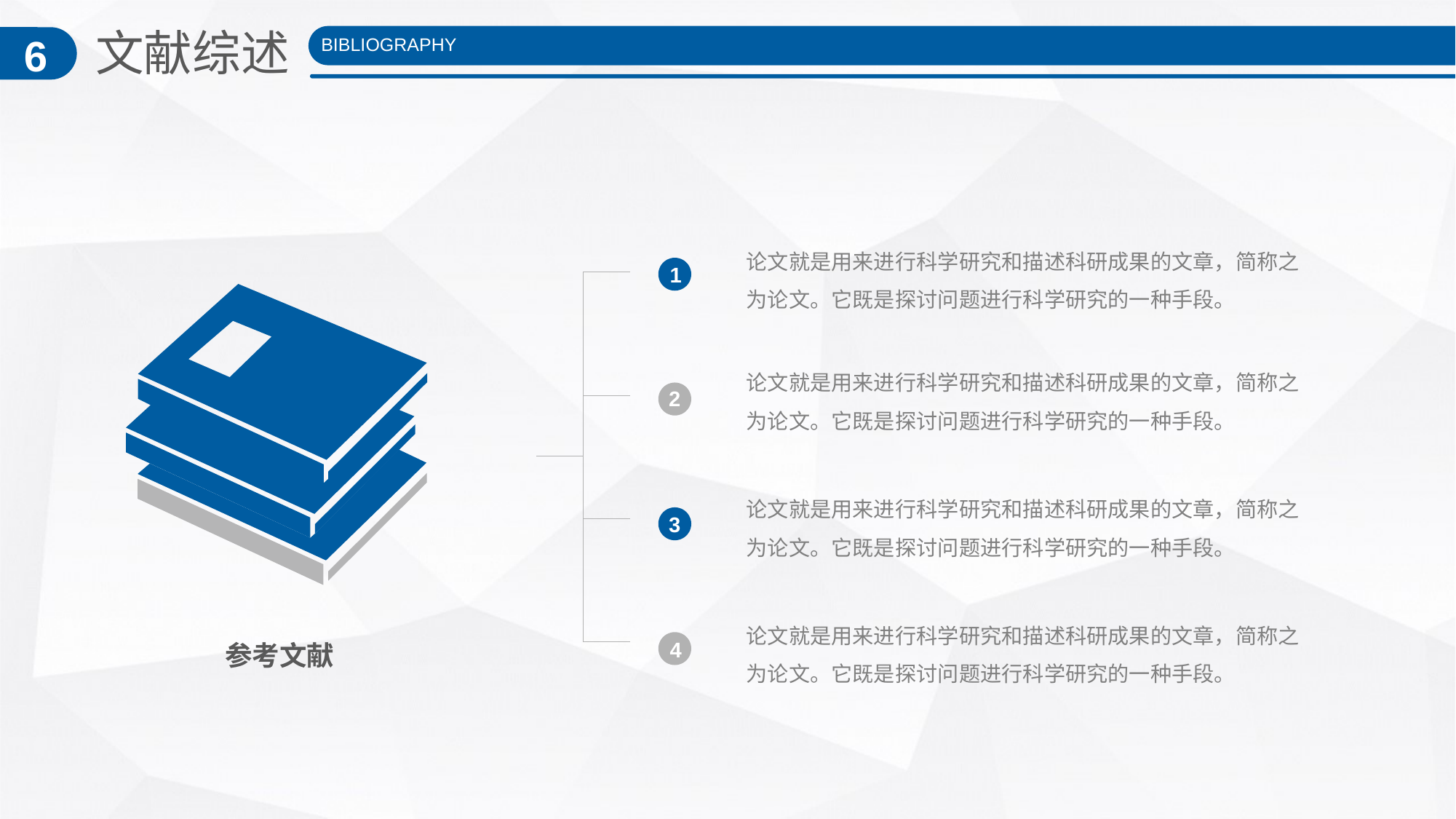

文献综述
6

BIBLIOGRAPHY

论文就是用来进行科学研究和描述科研成果的文章，简称之为论文。它既是探讨问题进行科学研究的一种手段。
1

论文就是用来进行科学研究和描述科研成果的文章，简称之为论文。它既是探讨问题进行科学研究的一种手段。
2

论文就是用来进行科学研究和描述科研成果的文章，简称之为论文。它既是探讨问题进行科学研究的一种手段。
3

论文就是用来进行科学研究和描述科研成果的文章，简称之为论文。它既是探讨问题进行科学研究的一种手段。
4

参考文献